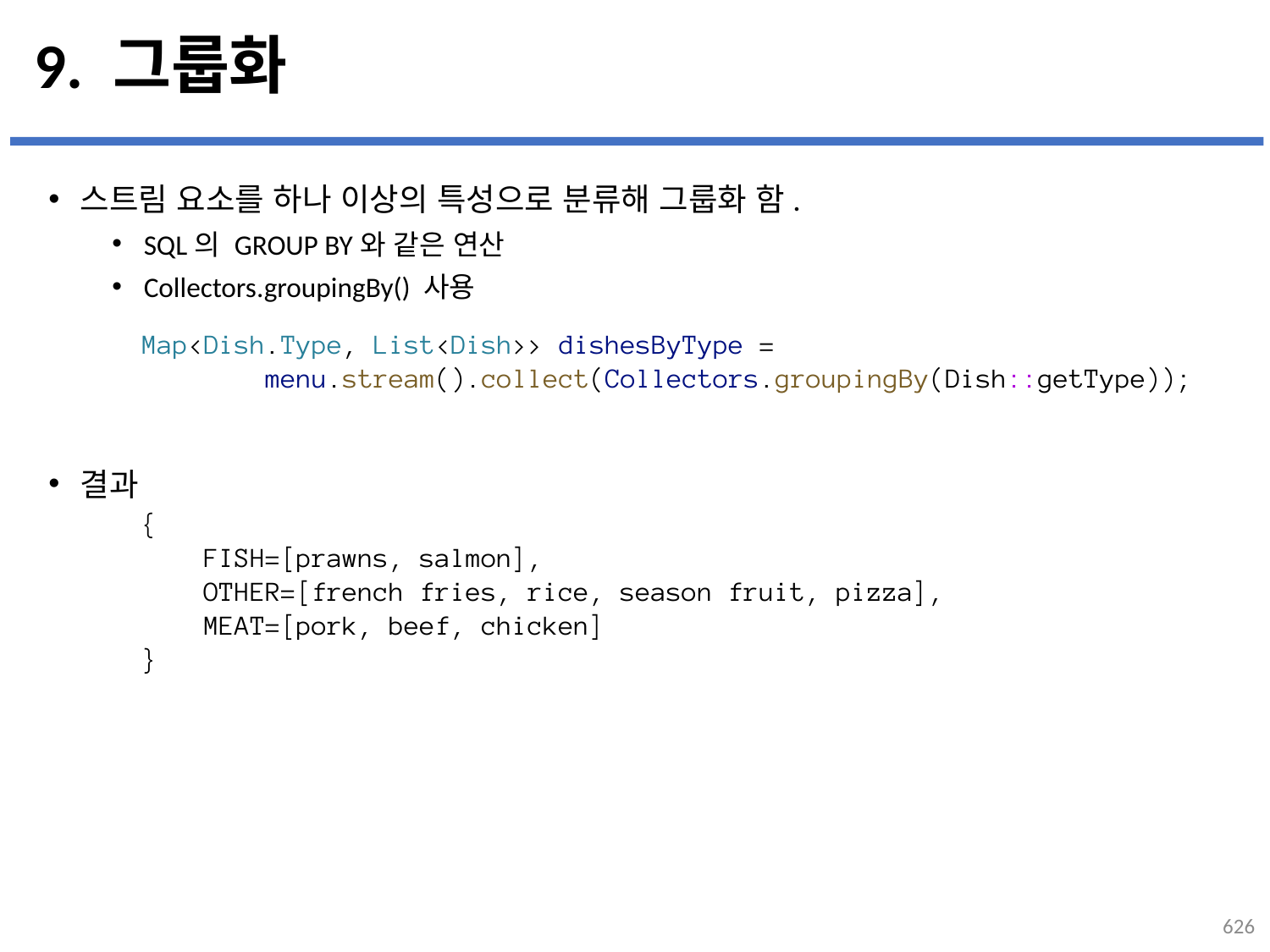

# 9. 그룹화
스트림 요소를 하나 이상의 특성으로 분류해 그룹화 함.
SQL의 GROUP BY와 같은 연산
Collectors.groupingBy() 사용

결과
Map<Dish.Type, List<Dish>> dishesByType =
        menu.stream().collect(Collectors.groupingBy(Dish::getType));
{
    FISH=[prawns, salmon],
    OTHER=[french fries, rice, season fruit, pizza],
    MEAT=[pork, beef, chicken]
}
626